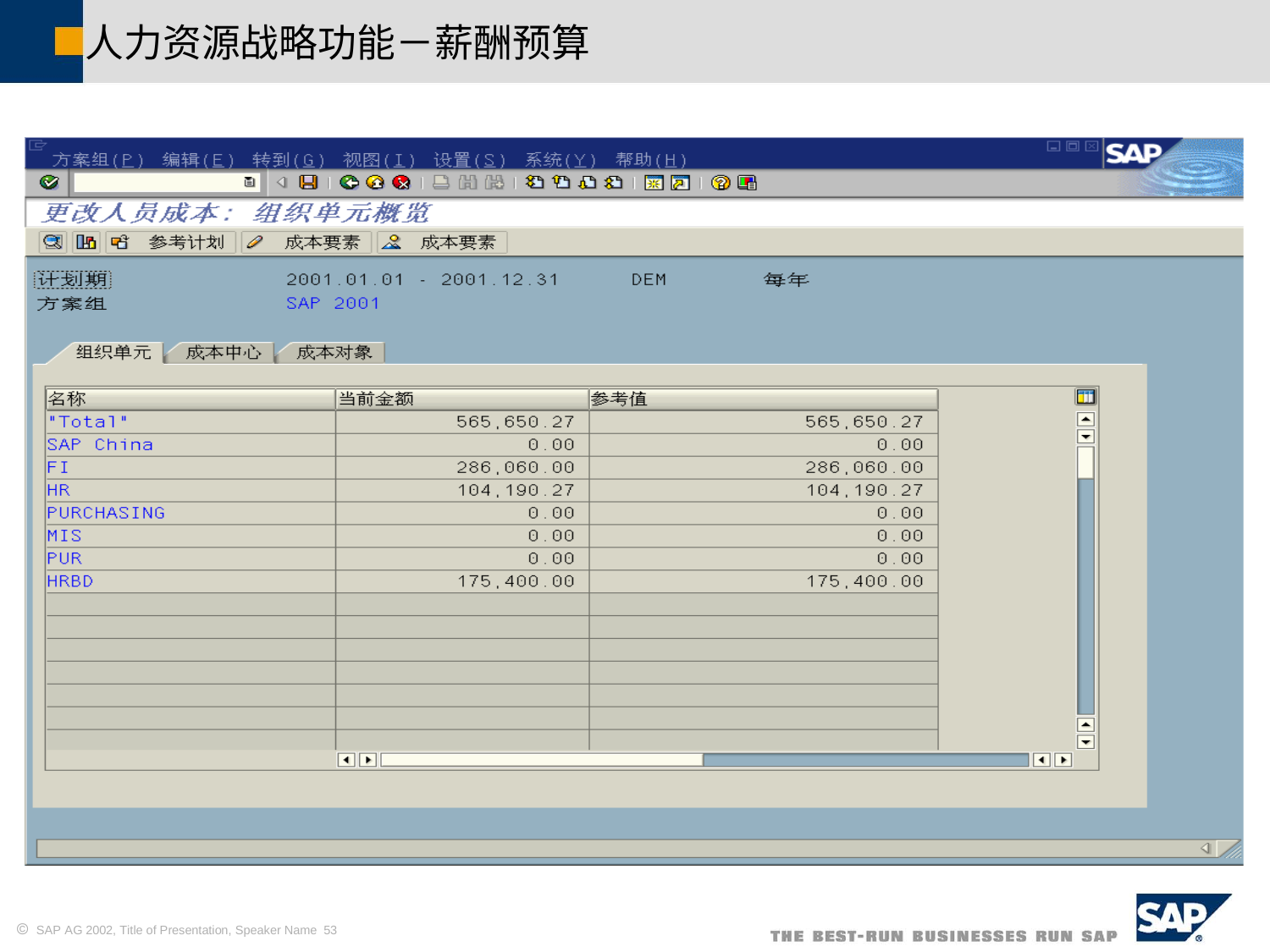

人力资源战略功能－薪酬预算

©  SAP AG 2002, Title of Presentation, Speaker Name  53